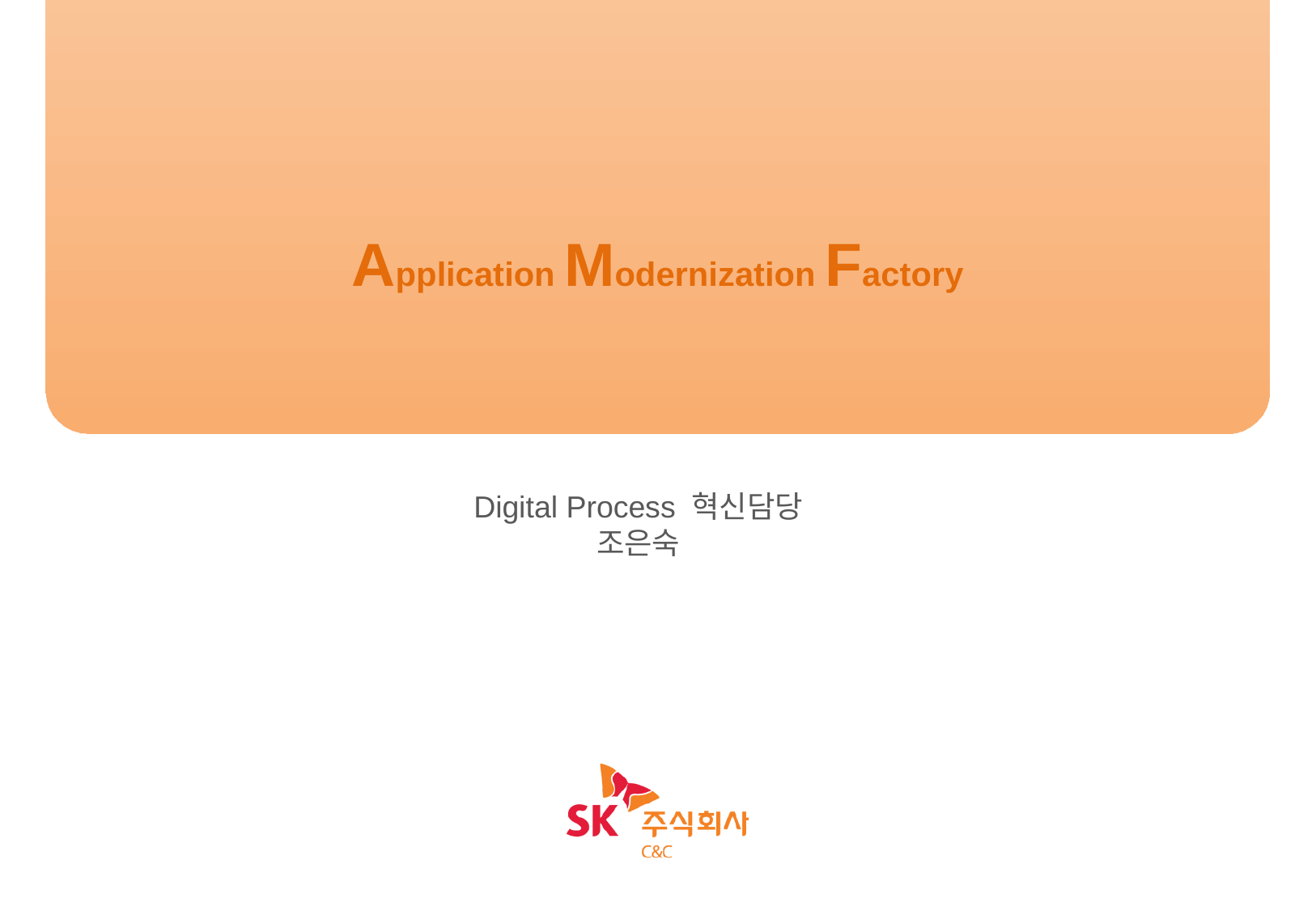

Application Modernization Factory
주제 선정 & Vision 수립 W/S
Digital Process 혁신담당
조은숙